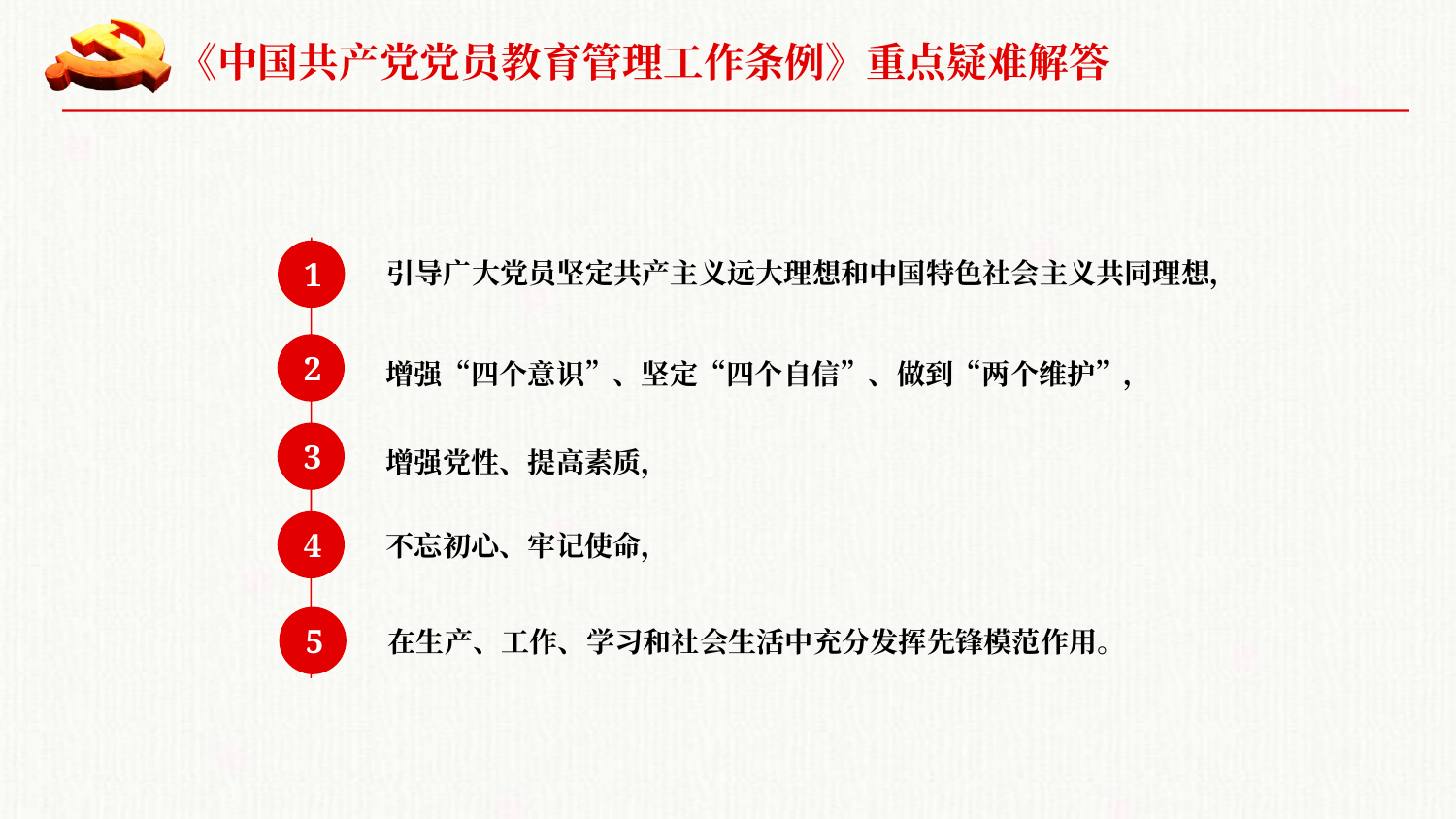

《中国共产党党员教育管理工作条例》重点疑难解答
1
引导广大党员坚定共产主义远大理想和中国特色社会主义共同理想，
2
增强“四个意识”、坚定“四个自信”、做到“两个维护”，
3
增强党性、提高素质，
4
不忘初心、牢记使命，
5
在生产、工作、学习和社会生活中充分发挥先锋模范作用。